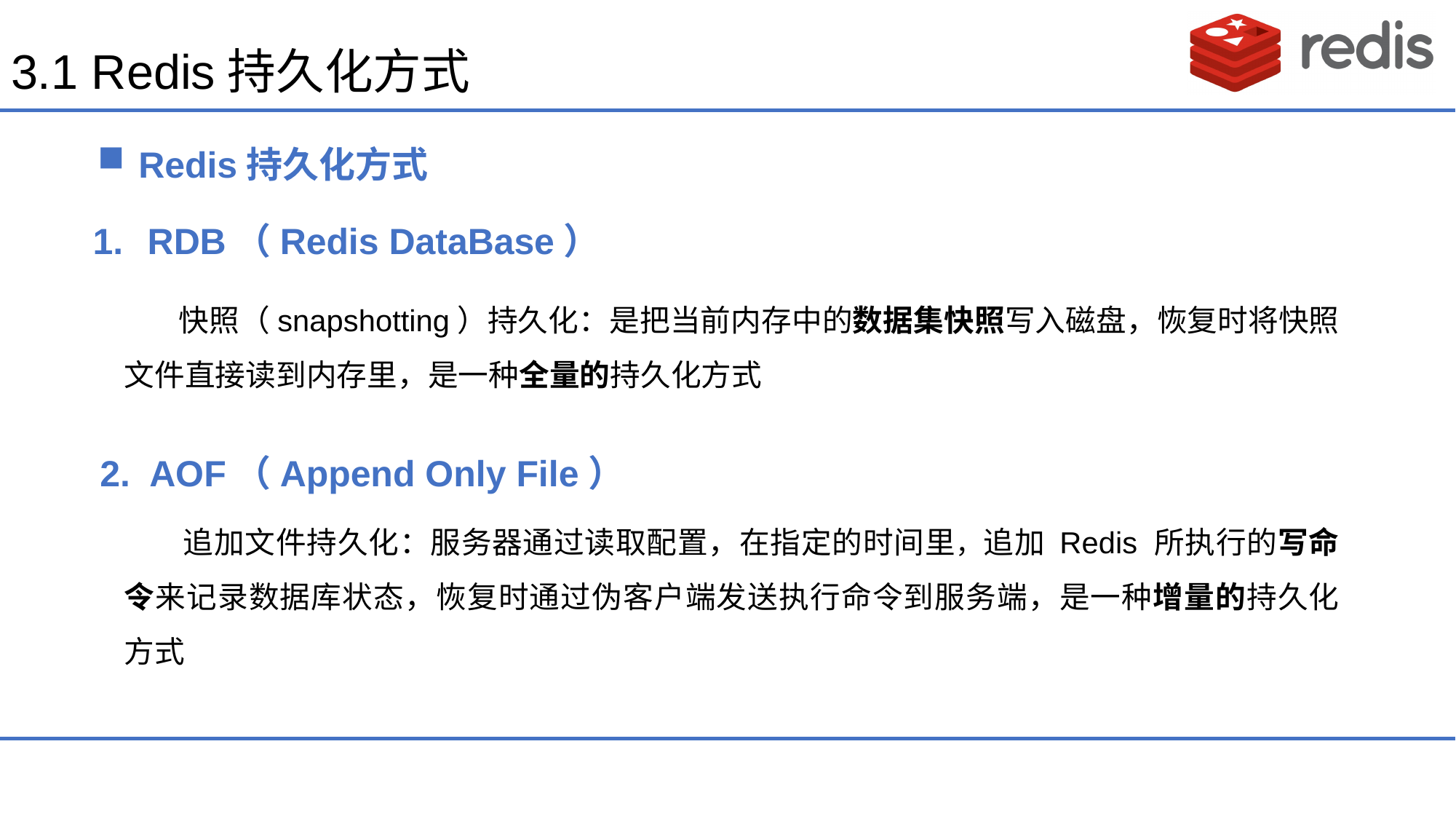

# 3.1 Redis持久化方式
Redis持久化方式
RDB（Redis DataBase）
       快照（snapshotting）持久化：是把当前内存中的数据集快照写入磁盘，恢复时将快照文件直接读到内存里，是一种全量的持久化方式
2.  AOF（Append Only File）
       追加文件持久化：服务器通过读取配置，在指定的时间里，追加 Redis 所执行的写命令来记录数据库状态，恢复时通过伪客户端发送执行命令到服务端，是一种增量的持久化方式